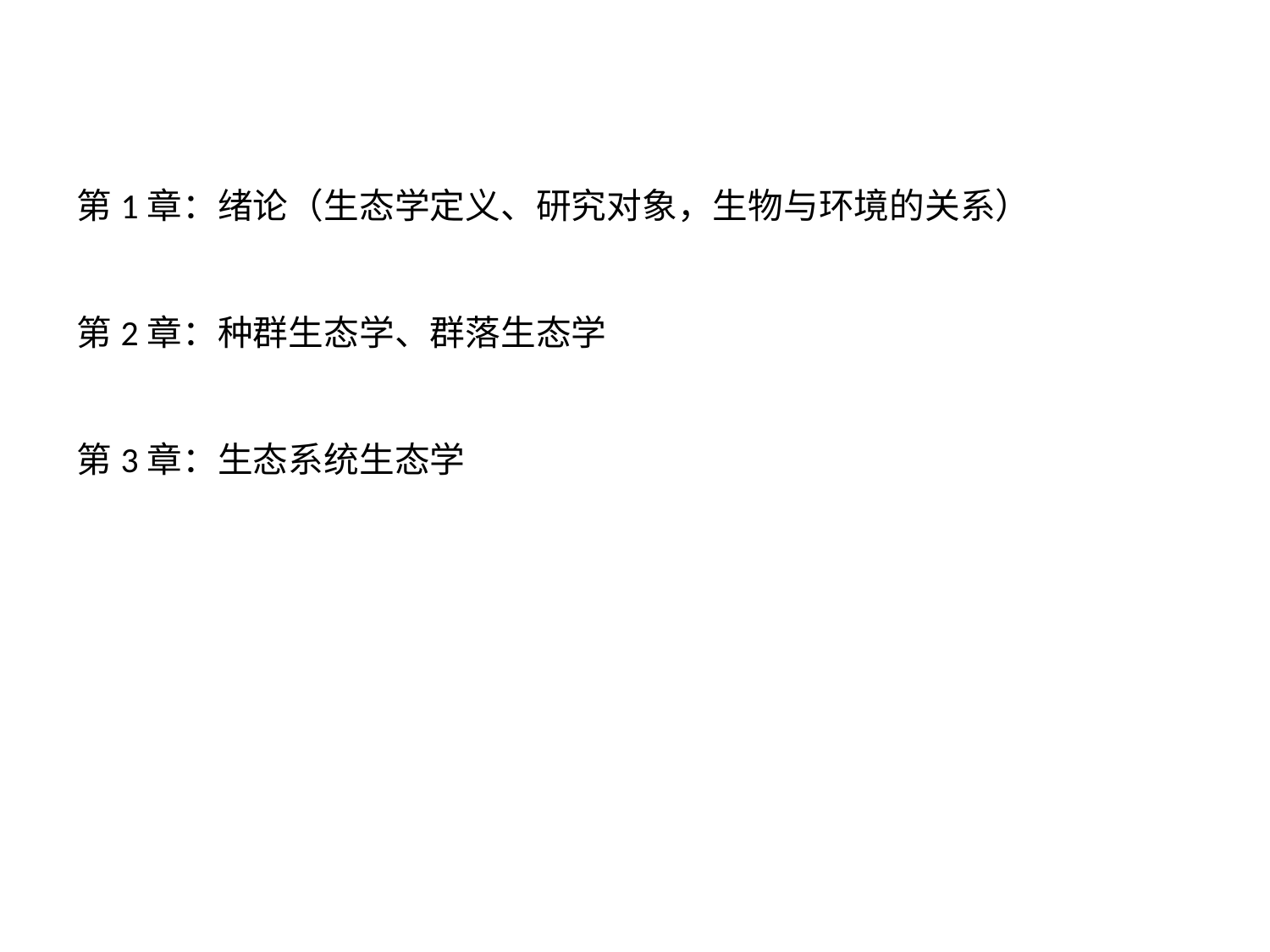

第1章：绪论（生态学定义、研究对象，生物与环境的关系）
第2章：种群生态学、群落生态学
第3章：生态系统生态学